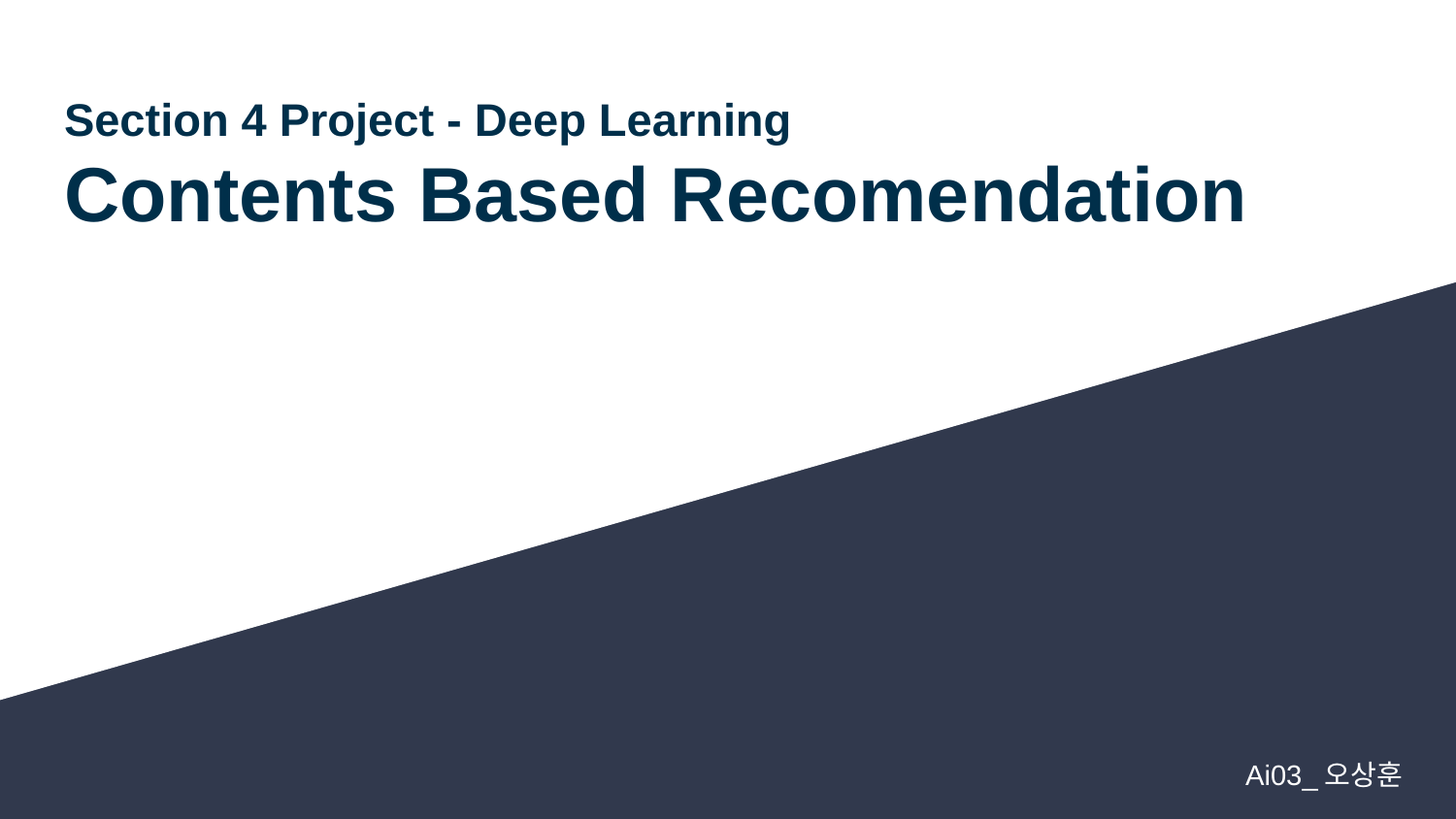

# Section 4 Project - Deep Learning
Contents Based Recomendation
Ai03_오상훈